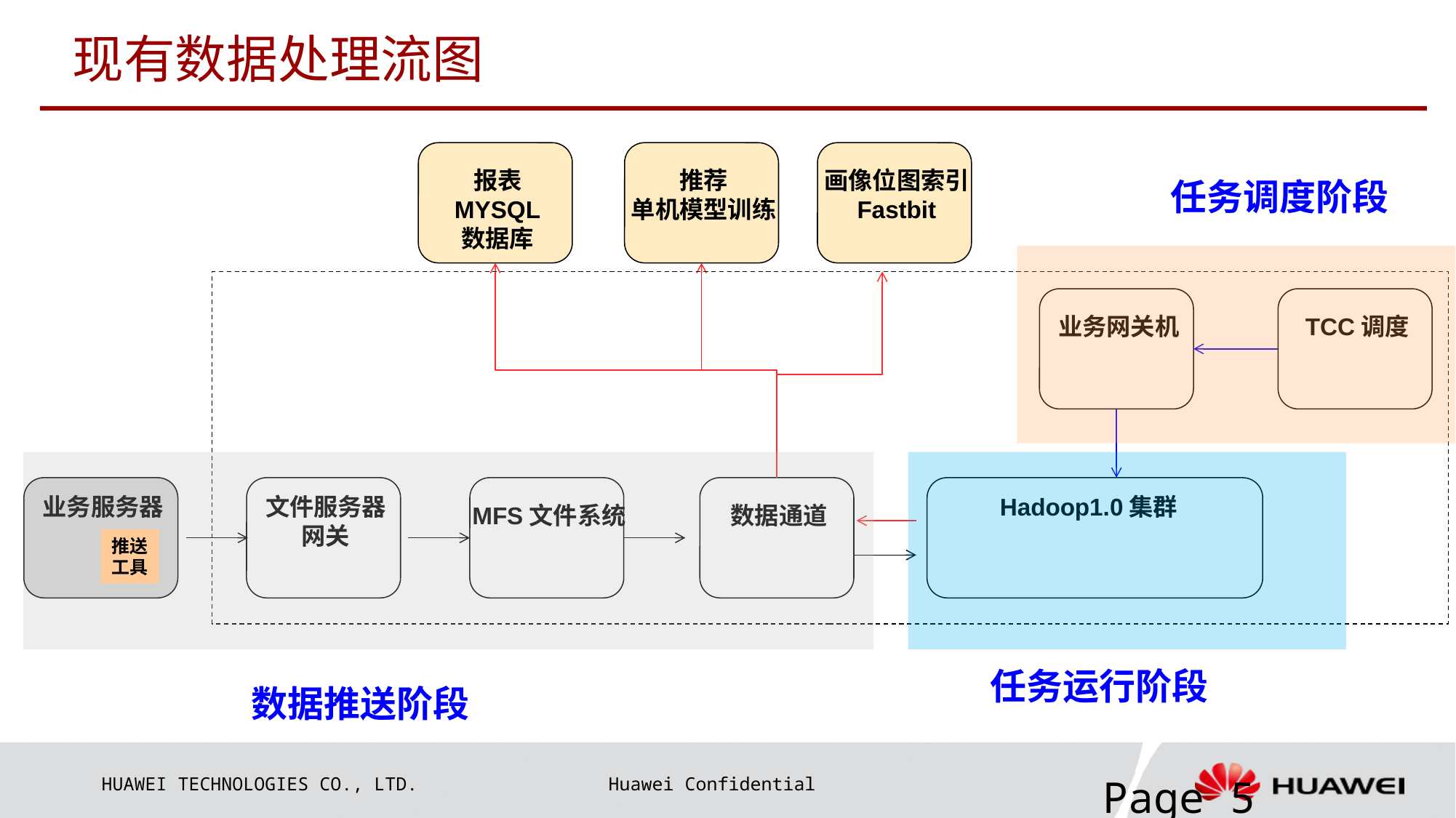

# 现有数据处理流图

报表
MYSQL
数据库
推荐
单机模型训练
画像位图索引
Fastbit
任务调度阶段

任务运行阶段
数据推送阶段

业务网关机
TCC调度

业务服务器
文件服务器
网关
Hadoop1.0集群
MFS文件系统
数据通道
推送
工具
Page 5